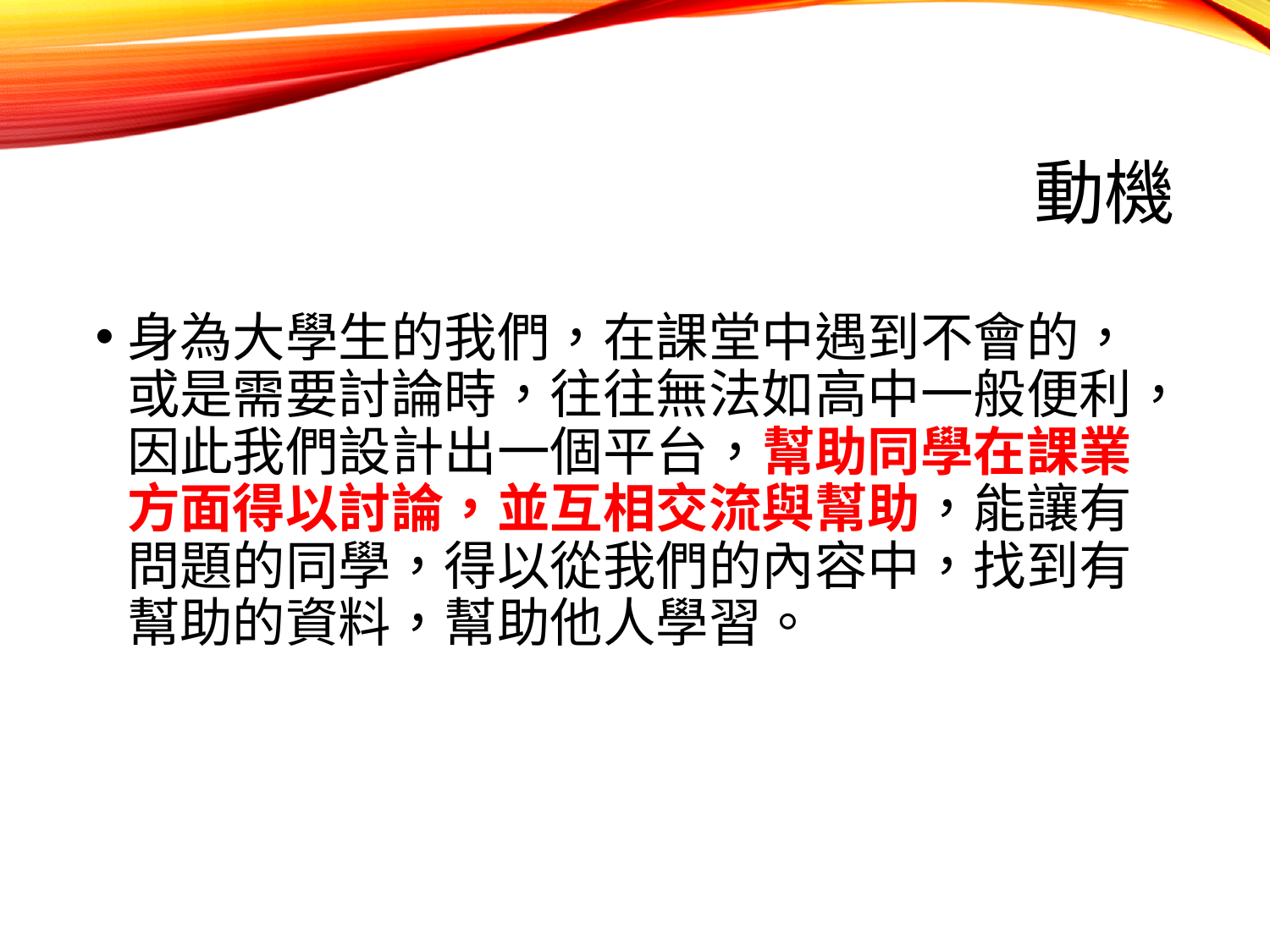

# 動機
身為大學生的我們，在課堂中遇到不會的，或是需要討論時，往往無法如高中一般便利，因此我們設計出一個平台，幫助同學在課業方面得以討論，並互相交流與幫助，能讓有問題的同學，得以從我們的內容中，找到有幫助的資料，幫助他人學習。